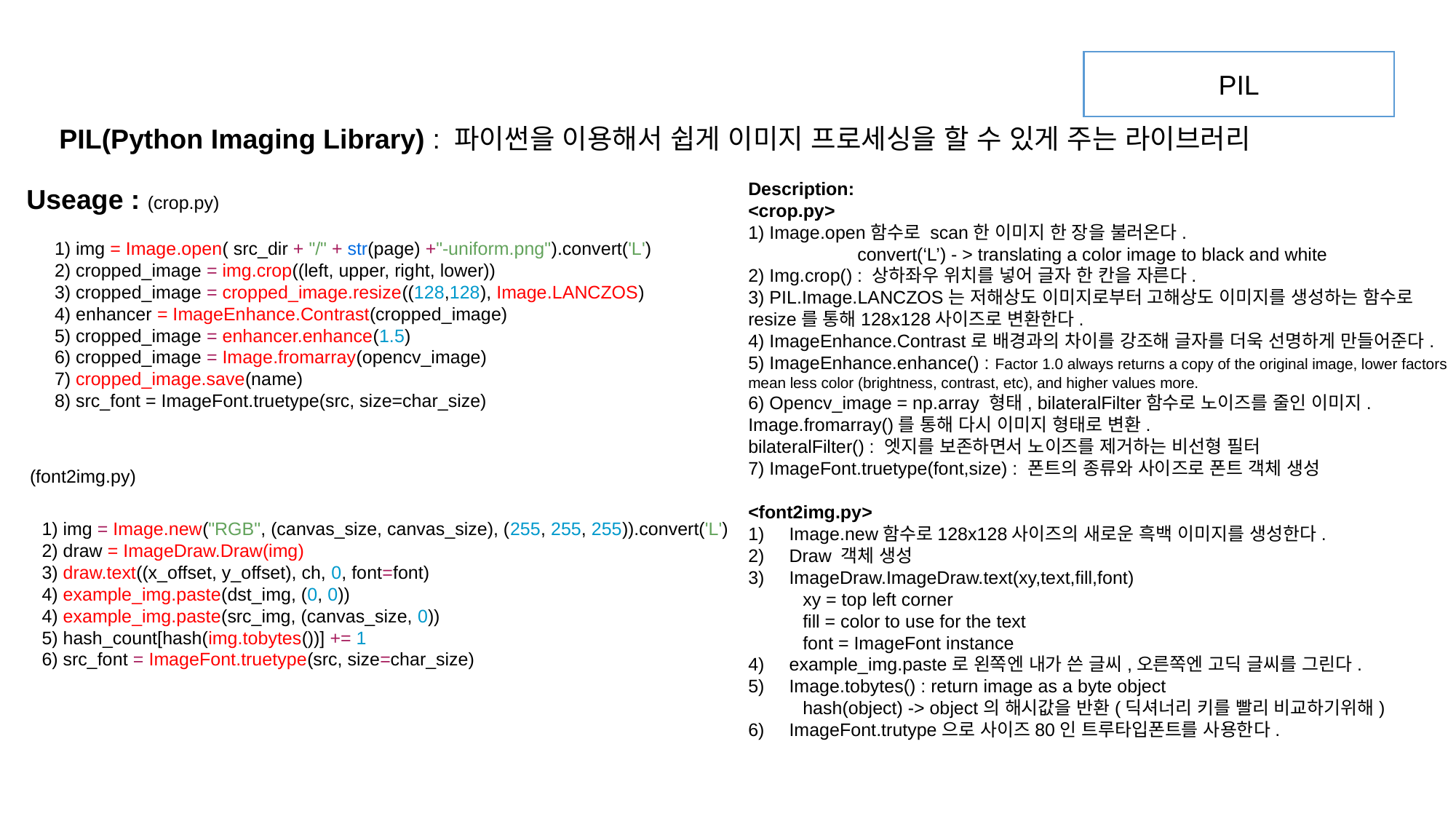

PIL
PIL(Python Imaging Library) : 파이썬을 이용해서 쉽게 이미지 프로세싱을 할 수 있게 주는 라이브러리
Description:
<crop.py>
1) Image.open함수로 scan한 이미지 한 장을 불러온다.
	convert(‘L’) - > translating a color image to black and white
2) Img.crop() : 상하좌우 위치를 넣어 글자 한 칸을 자른다.
3) PIL.Image.LANCZOS는 저해상도 이미지로부터 고해상도 이미지를 생성하는 함수로 resize를 통해128x128사이즈로 변환한다.
4) ImageEnhance.Contrast로 배경과의 차이를 강조해 글자를 더욱 선명하게 만들어준다.
5) ImageEnhance.enhance() : Factor 1.0 always returns a copy of the original image, lower factors mean less color (brightness, contrast, etc), and higher values more.
6) Opencv_image = np.array 형태, bilateralFilter함수로 노이즈를 줄인 이미지.
Image.fromarray()를 통해 다시 이미지 형태로 변환.
bilateralFilter() : 엣지를 보존하면서 노이즈를 제거하는 비선형 필터
7) ImageFont.truetype(font,size) : 폰트의 종류와 사이즈로 폰트 객체 생성

<font2img.py>
Image.new함수로128x128사이즈의 새로운 흑백 이미지를 생성한다.
Draw 객체 생성
ImageDraw.ImageDraw.text(xy,text,fill,font)
xy = top left corner
fill = color to use for the text
font = ImageFont instance
example_img.paste로 왼쪽엔 내가 쓴 글씨,오른쪽엔 고딕 글씨를 그린다.
Image.tobytes() : return image as a byte object
hash(object) -> object의 해시값을 반환(딕셔너리 키를 빨리 비교하기위해)
ImageFont.trutype으로 사이즈80인 트루타입폰트를 사용한다.

Useage : (crop.py)
1) img = Image.open( src_dir + "/" + str(page) +"-uniform.png").convert('L')
2) cropped_image = img.crop((left, upper, right, lower))
3) cropped_image = cropped_image.resize((128,128), Image.LANCZOS)
4) enhancer = ImageEnhance.Contrast(cropped_image)
5) cropped_image = enhancer.enhance(1.5)
6) cropped_image = Image.fromarray(opencv_image)
7) cropped_image.save(name)
8) src_font = ImageFont.truetype(src, size=char_size)
(font2img.py)
1) img = Image.new("RGB", (canvas_size, canvas_size), (255, 255, 255)).convert('L')
2) draw = ImageDraw.Draw(img)
3) draw.text((x_offset, y_offset), ch, 0, font=font)
4) example_img.paste(dst_img, (0, 0))
4) example_img.paste(src_img, (canvas_size, 0))
5) hash_count[hash(img.tobytes())] += 1
6) src_font = ImageFont.truetype(src, size=char_size)